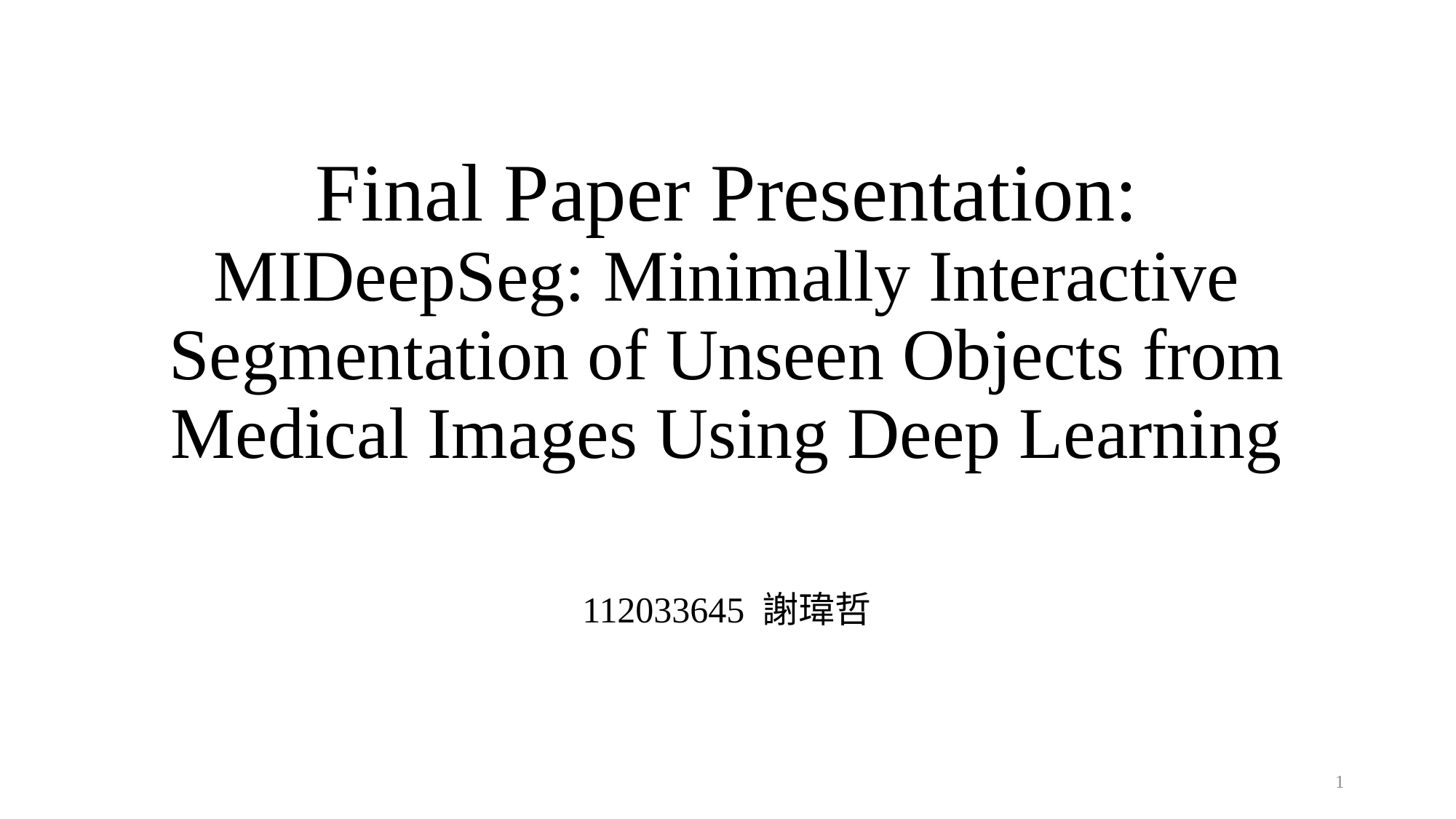

# Final Paper Presentation: MIDeepSeg: Minimally Interactive Segmentation of Unseen Objects from Medical Images Using Deep Learning
112033645 謝瑋哲
1